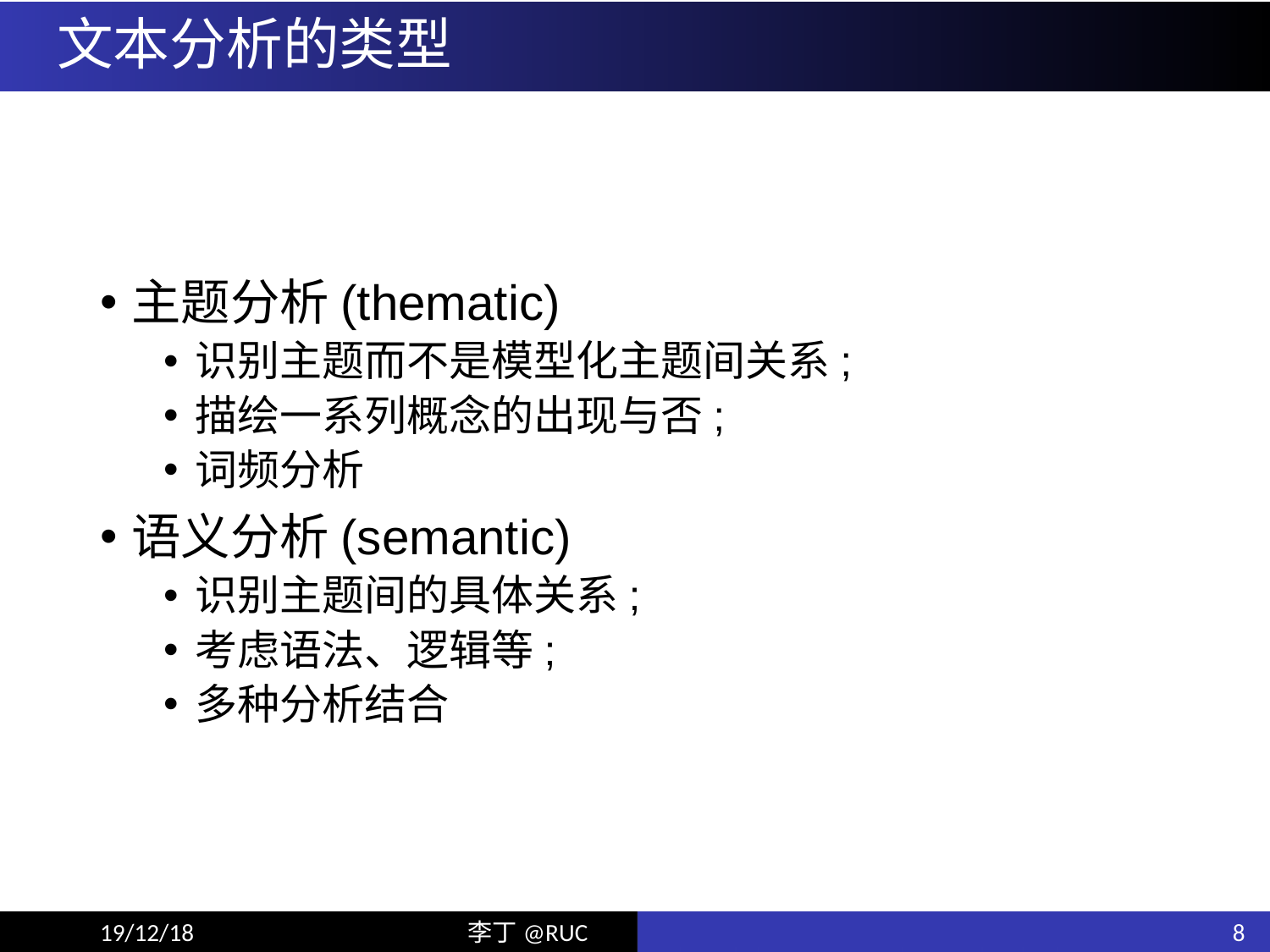

# 文本分析的类型
主题分析(thematic)
识别主题而不是模型化主题间关系;
描绘一系列概念的出现与否;
词频分析
语义分析(semantic)
识别主题间的具体关系;
考虑语法、逻辑等;
多种分析结合
8
19/12/18
李丁@RUC